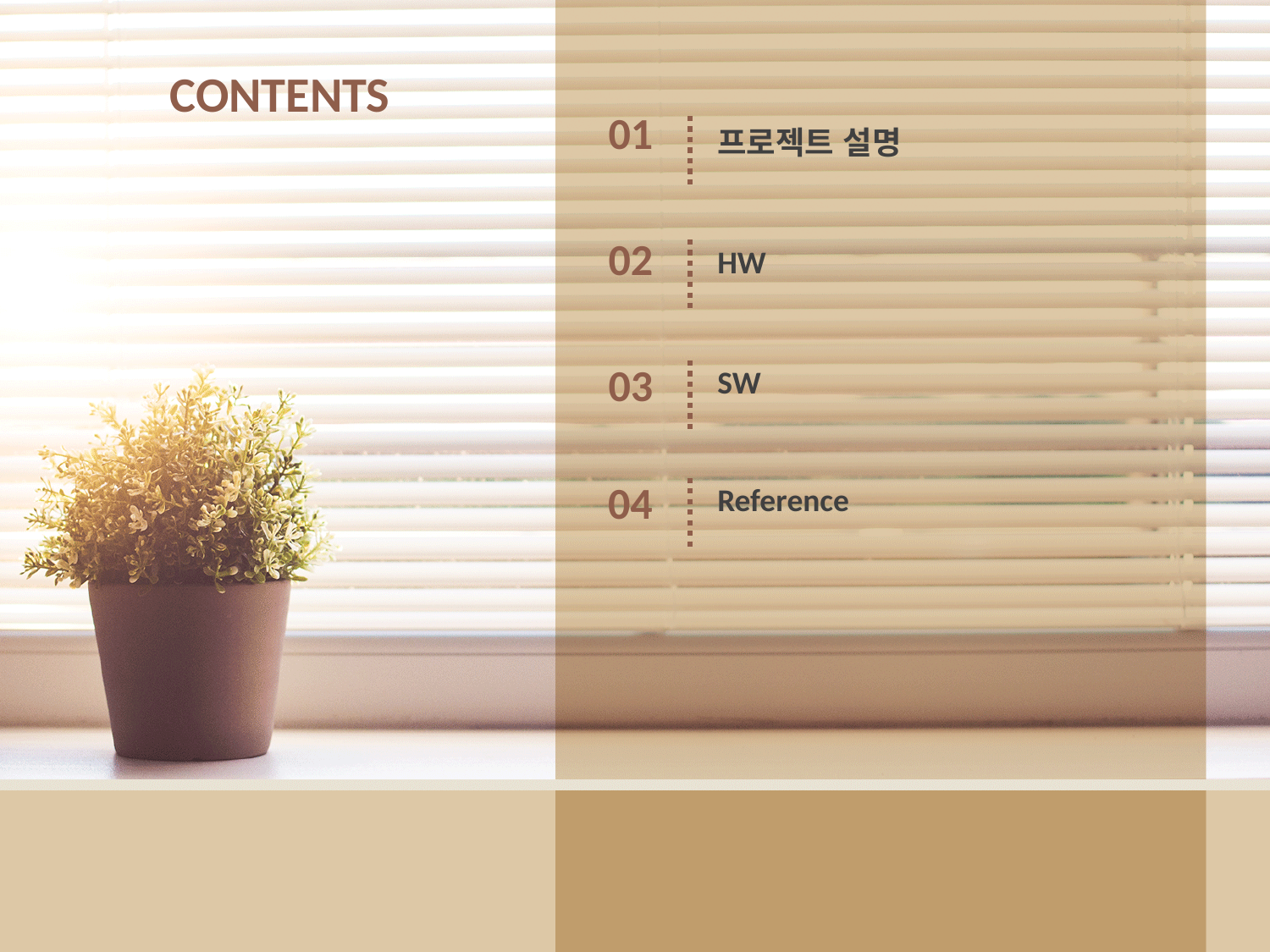

CONTENTS
01
프로젝트 설명
02
HW
03
SW
04
Reference